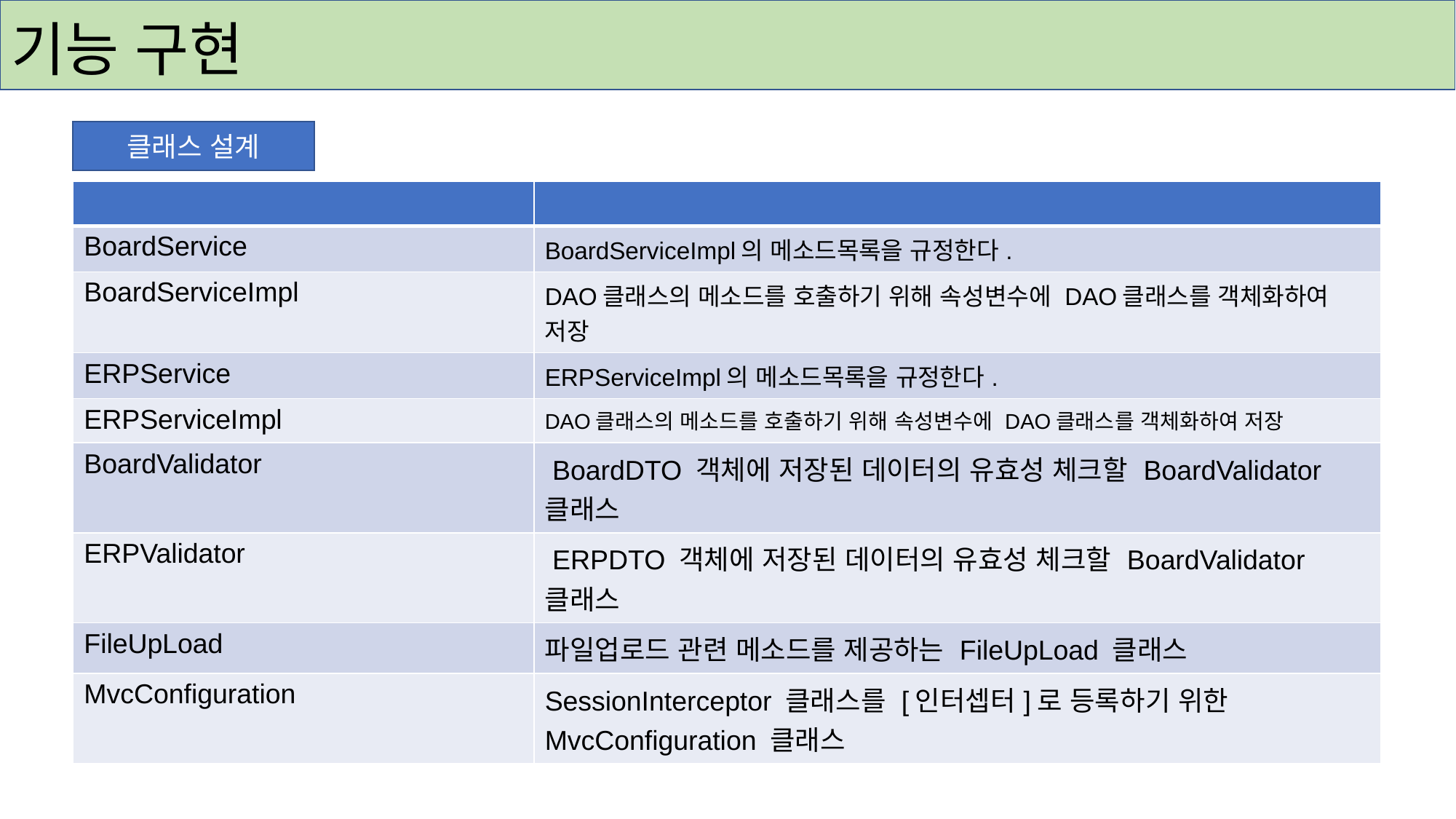

# 기능 구현
클래스 설계
|  |  |
| --- | --- |
| BoardService | BoardServiceImpl의 메소드목록을 규정한다. |
| BoardServiceImpl | DAO클래스의 메소드를 호출하기 위해 속성변수에 DAO클래스를 객체화하여 저장 |
| ERPService | ERPServiceImpl의 메소드목록을 규정한다. |
| ERPServiceImpl | DAO클래스의 메소드를 호출하기 위해 속성변수에 DAO클래스를 객체화하여 저장 |
| BoardValidator | BoardDTO 객체에 저장된 데이터의 유효성 체크할 BoardValidator 클래스 |
| ERPValidator | ERPDTO 객체에 저장된 데이터의 유효성 체크할 BoardValidator 클래스 |
| FileUpLoad | 파일업로드 관련 메소드를 제공하는 FileUpLoad 클래스 |
| MvcConfiguration | SessionInterceptor 클래스를 [인터셉터]로 등록하기 위한 MvcConfiguration 클래스 |